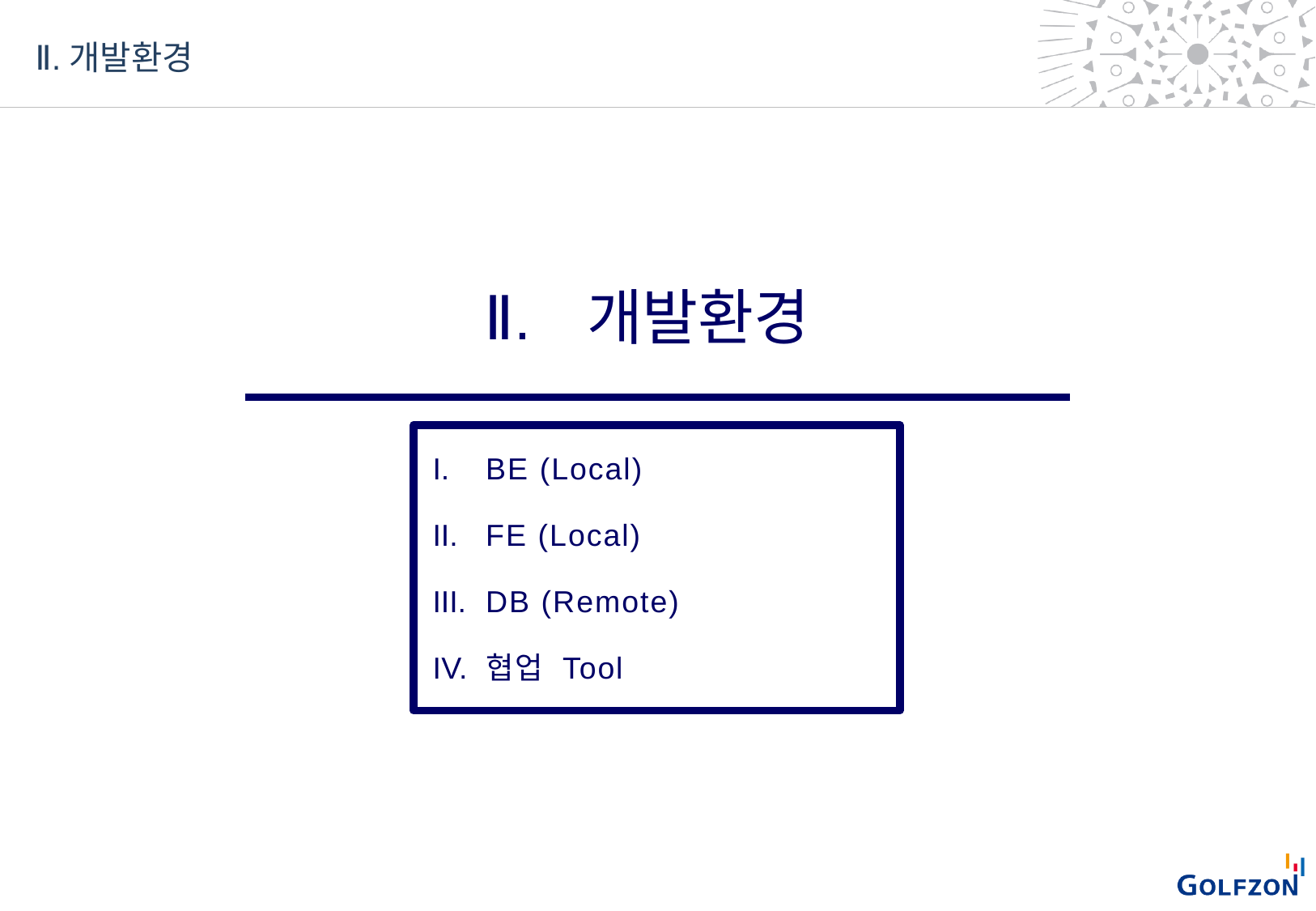

Ⅱ.개발환경
Ⅱ.	개발환경

BE (Local)
FE (Local)
DB (Remote)
협업 Tool